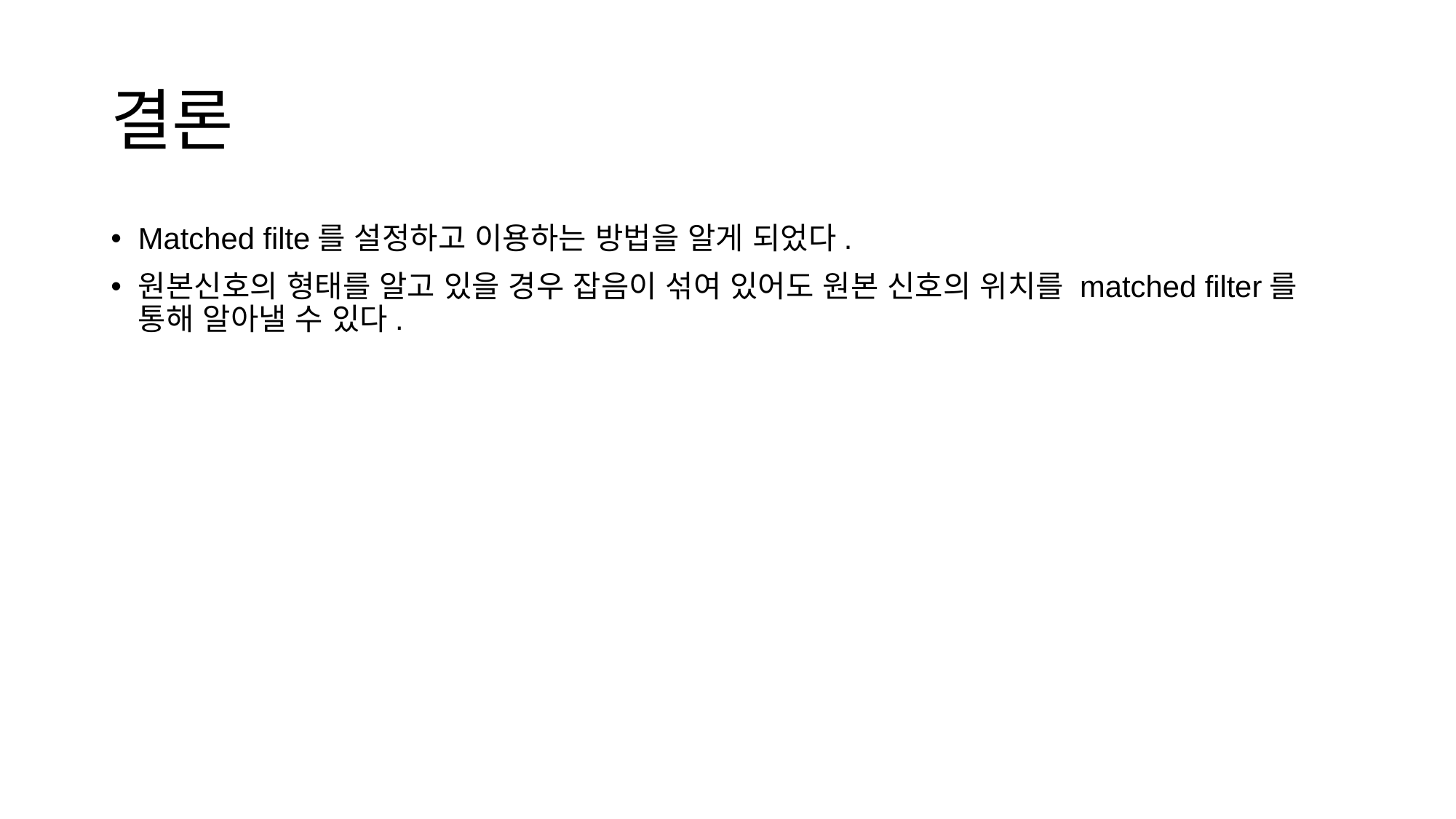

# 결론
Matched filte를 설정하고 이용하는 방법을 알게 되었다.
원본신호의 형태를 알고 있을 경우 잡음이 섞여 있어도 원본 신호의 위치를 matched filter를 통해 알아낼 수 있다.